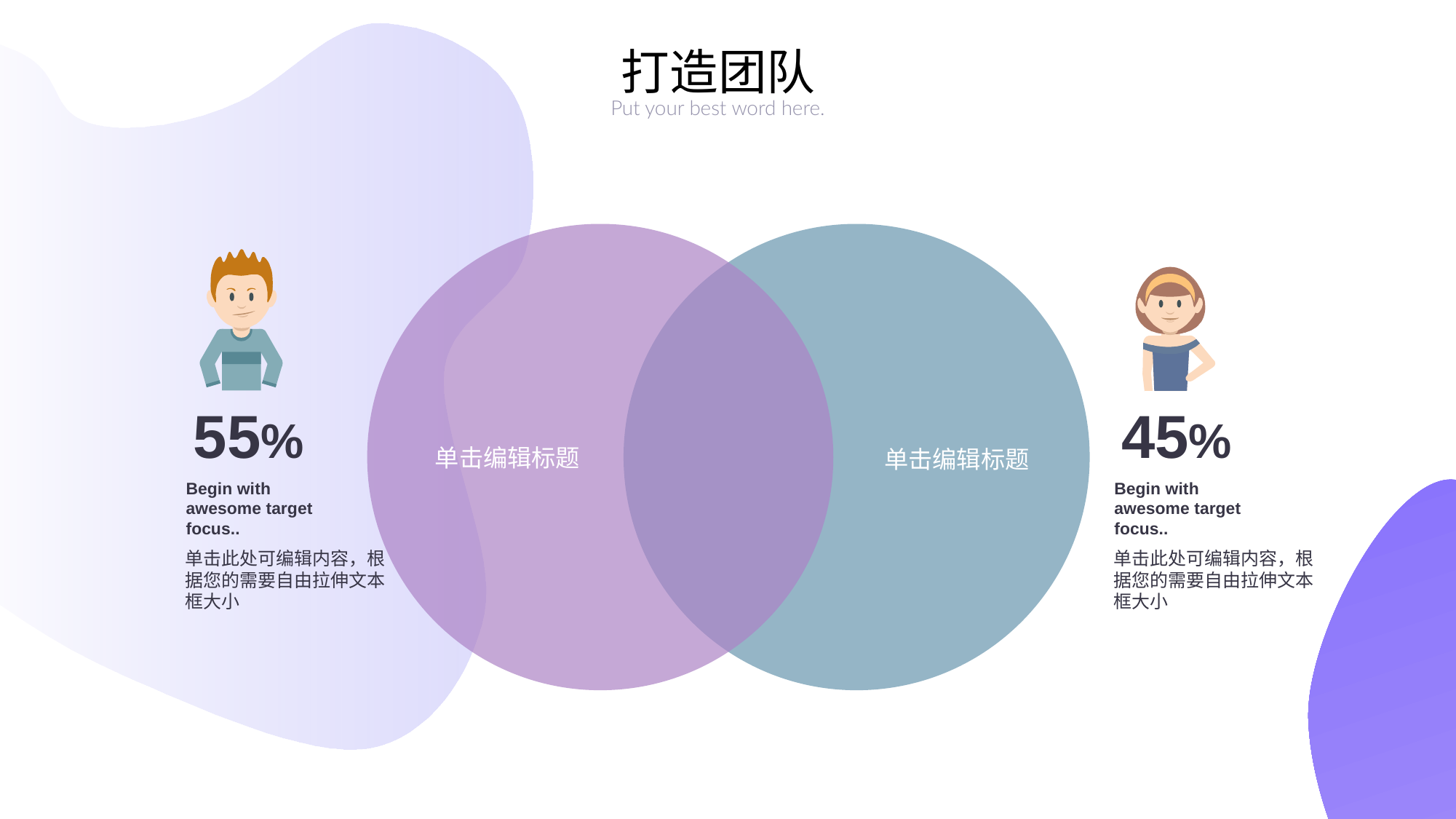

打造团队

Put your best word here.

55%
Begin with awesome target focus..
单击此处可编辑内容，根据您的需要自由拉伸文本框大小

45%
Begin with awesome target focus..
单击此处可编辑内容，根据您的需要自由拉伸文本框大小

单击编辑标题
单击编辑标题